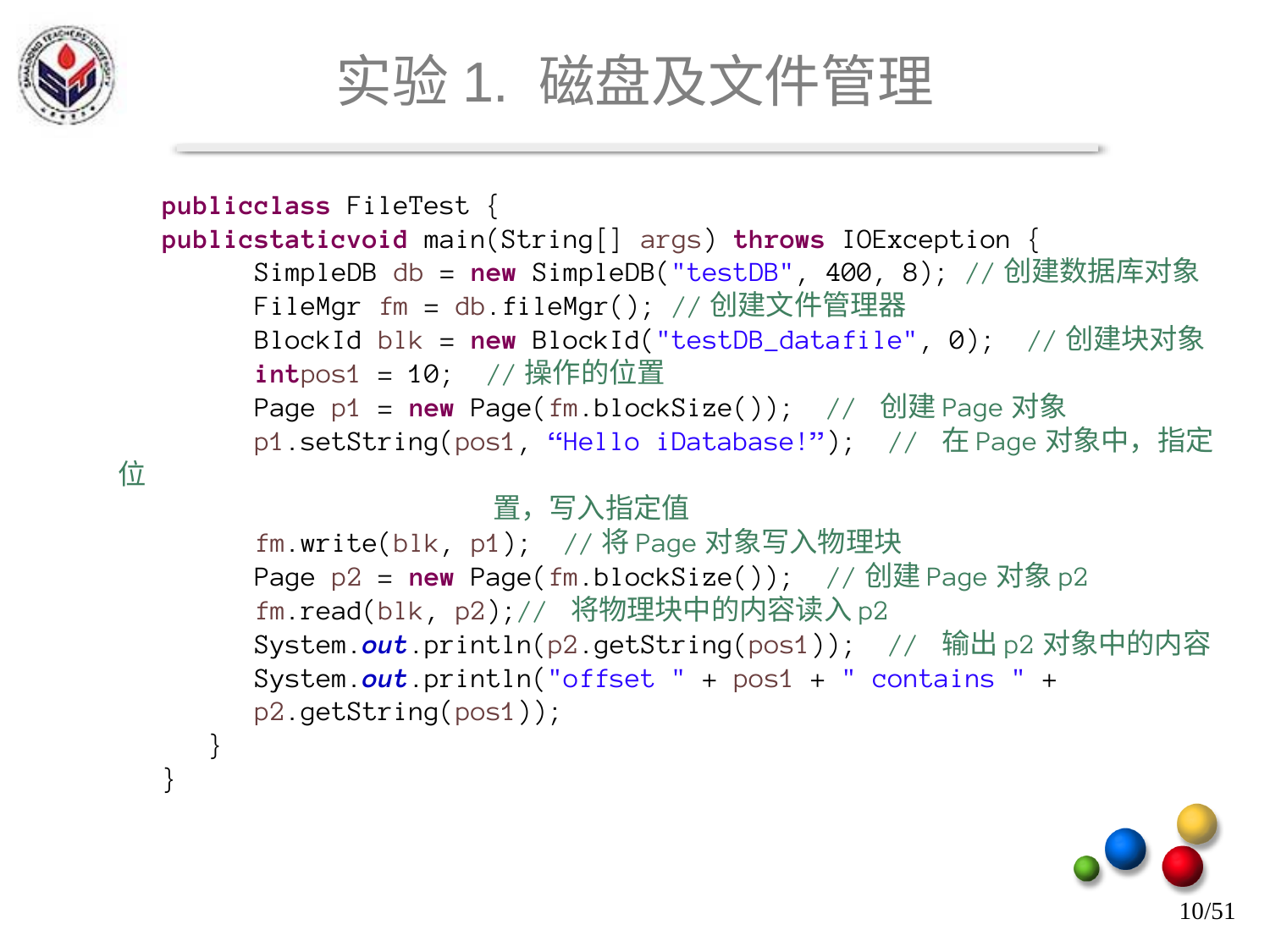

# 实验1. 磁盘及文件管理
publicclass FileTest {
publicstaticvoid main(String[] args) throws IOException {
      SimpleDB db = new SimpleDB("testDB", 400, 8); //创建数据库对象
      FileMgr fm = db.fileMgr(); //创建文件管理器
      BlockId blk = new BlockId("testDB_datafile", 0);  //创建块对象
      intpos1 = 10;  //操作的位置
      Page p1 = new Page(fm.blockSize());  // 创建Page对象
      p1.setString(pos1, “Hello iDatabase!”);  // 在Page对象中，指定位
                                                   置，写入指定值
      fm.write(blk, p1);  //将Page对象写入物理块
      Page p2 = new Page(fm.blockSize());  //创建Page对象p2
      fm.read(blk, p2);// 将物理块中的内容读入p2
      System.out.println(p2.getString(pos1));  // 输出p2对象中的内容
      System.out.println("offset " + pos1 + " contains " +
      p2.getString(pos1));
   }
}
10/51